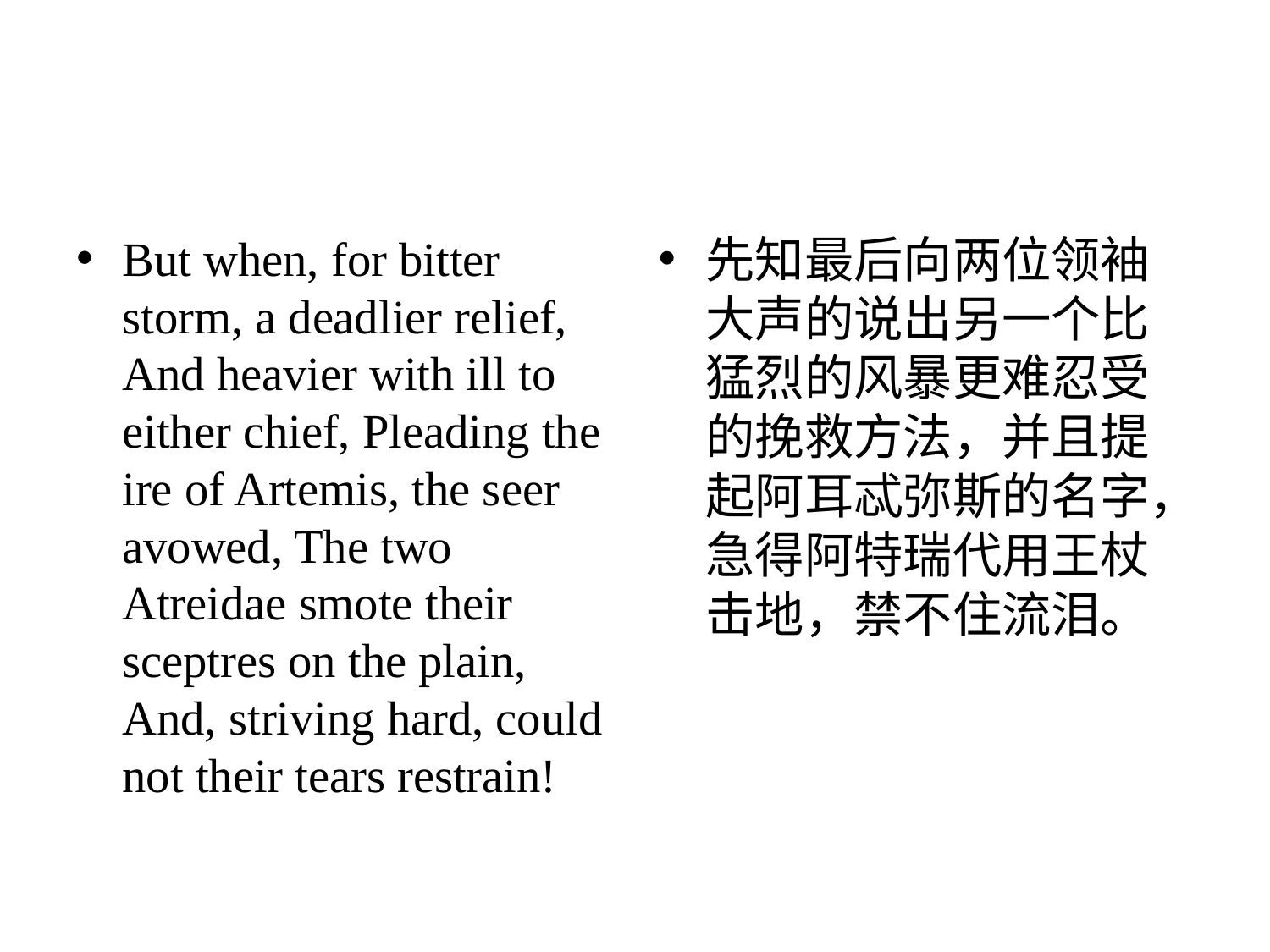

#
But when, for bitter storm, a deadlier relief, And heavier with ill to either chief, Pleading the ire of Artemis, the seer avowed, The two Atreidae smote their sceptres on the plain, And, striving hard, could not their tears restrain!
先知最后向两位领袖大声的说出另一个比猛烈的风暴更难忍受的挽救方法，并且提起阿耳忒弥斯的名字，急得阿特瑞代用王杖击地，禁不住流泪。